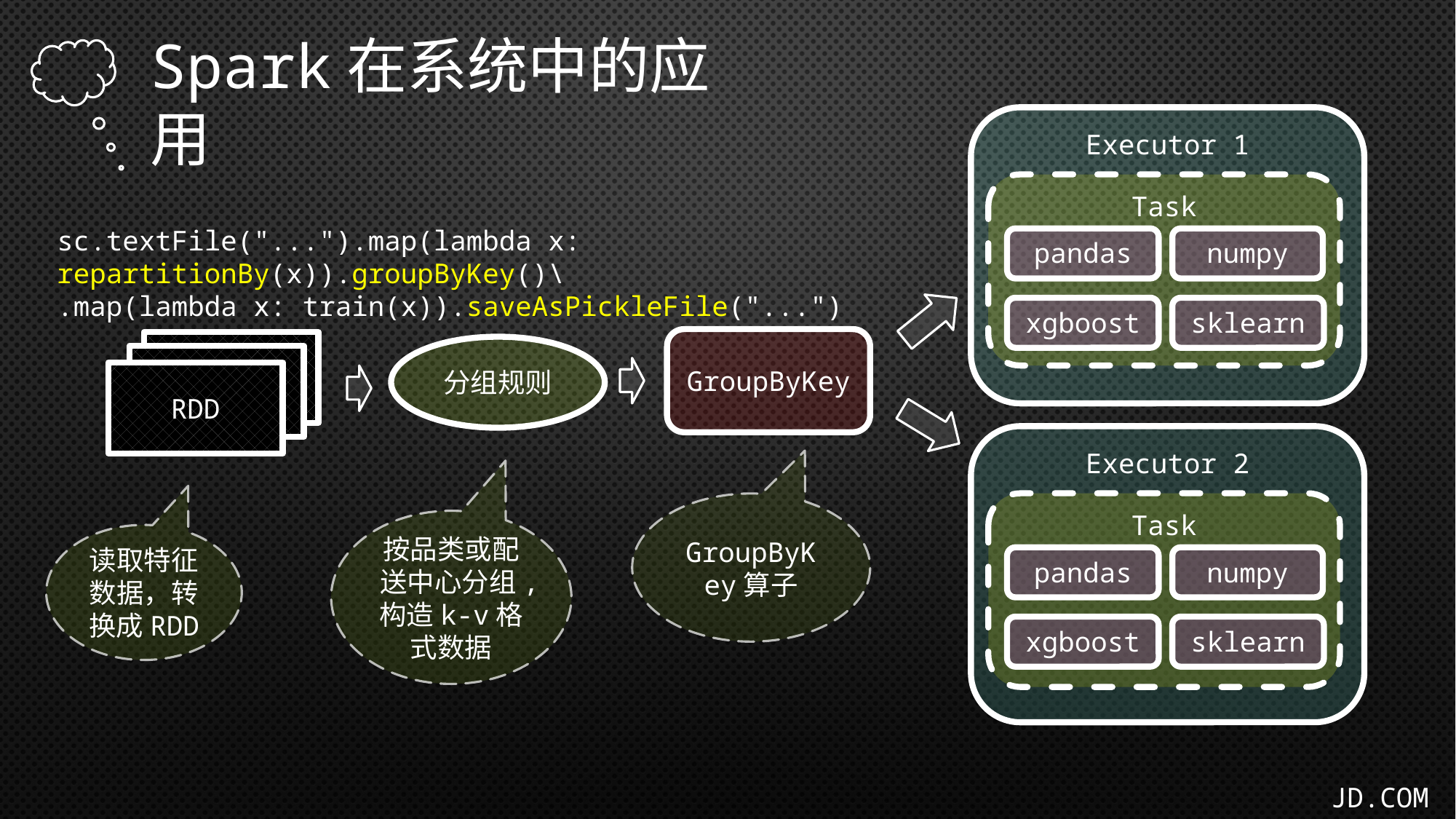

Spark在系统中的应用

Executor 1
Task
pandas
numpy
xgboost
sklearn
sc.textFile("...").map(lambda x: repartitionBy(x)).groupByKey()\
.map(lambda x: train(x)).saveAsPickleFile("...")

GroupByKey
RDD
分组规则
RDD

RDD

Executor 2
Task
pandas
numpy
xgboost
sklearn
GroupByKey算子
按品类或配送中心分组,构造k-v格式数据
读取特征数据，转换成RDD
JD.COM